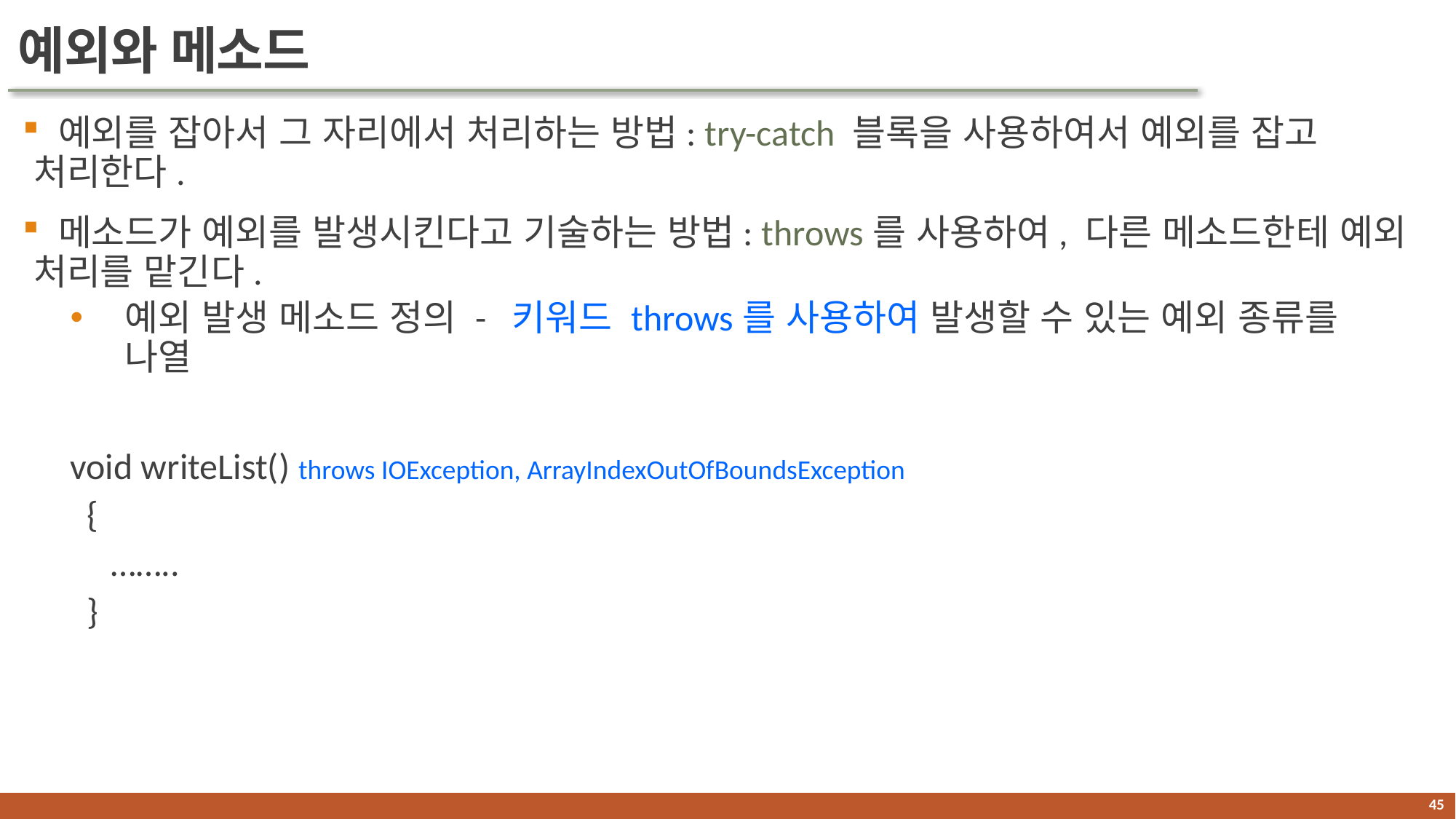

# 예외와 메소드
 예외를 잡아서 그 자리에서 처리하는 방법: try-catch 블록을 사용하여서 예외를 잡고 처리한다.
 메소드가 예외를 발생시킨다고 기술하는 방법: throws를 사용하여, 다른 메소드한테 예외 처리를 맡긴다.
예외 발생 메소드 정의 -  키워드 throws를 사용하여 발생할 수 있는 예외 종류를 나열

void writeList() throws IOException, ArrayIndexOutOfBoundsException
  {
     ……..
  }

45